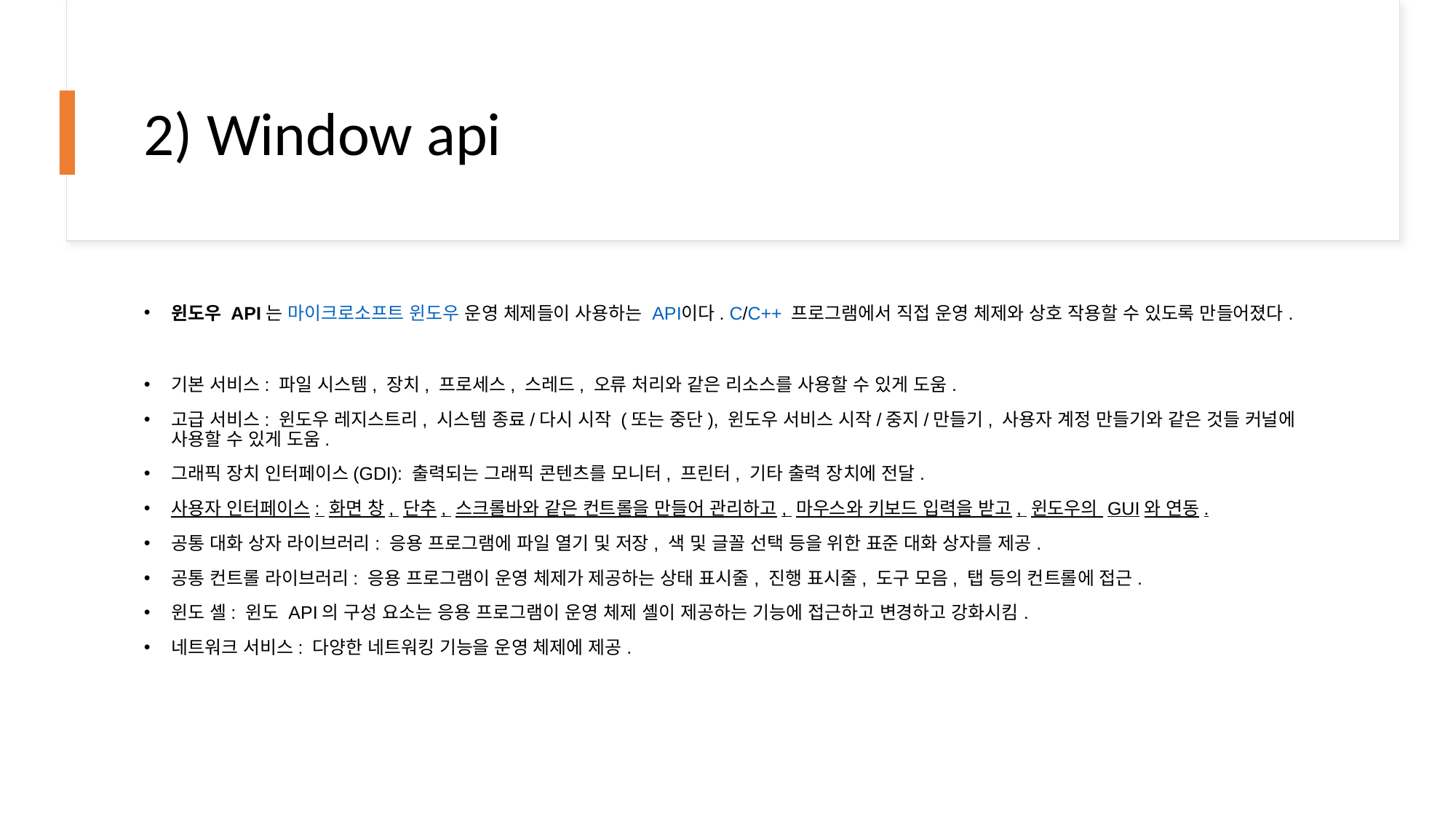

# 2) Window api

윈도우 API는 마이크로소프트 윈도우 운영 체제들이 사용하는 API이다. C/C++ 프로그램에서 직접 운영 체제와 상호 작용할 수 있도록 만들어졌다.

기본 서비스: 파일 시스템, 장치, 프로세스, 스레드, 오류 처리와 같은 리소스를 사용할 수 있게 도움.
고급 서비스: 윈도우 레지스트리, 시스템 종료/다시 시작 (또는 중단), 윈도우 서비스 시작/중지/만들기, 사용자 계정 만들기와 같은 것들 커널에 사용할 수 있게 도움.
그래픽 장치 인터페이스(GDI): 출력되는 그래픽 콘텐츠를 모니터, 프린터, 기타 출력 장치에 전달.
사용자 인터페이스: 화면 창, 단추, 스크롤바와 같은 컨트롤을 만들어 관리하고, 마우스와 키보드 입력을 받고, 윈도우의 GUI와 연동.
공통 대화 상자 라이브러리: 응용 프로그램에 파일 열기 및 저장, 색 및 글꼴 선택 등을 위한 표준 대화 상자를 제공.
공통 컨트롤 라이브러리: 응용 프로그램이 운영 체제가 제공하는 상태 표시줄, 진행 표시줄, 도구 모음, 탭 등의 컨트롤에 접근.
윈도 셸: 윈도 API의 구성 요소는 응용 프로그램이 운영 체제 셸이 제공하는 기능에 접근하고 변경하고 강화시킴.
네트워크 서비스: 다양한 네트워킹 기능을 운영 체제에 제공.